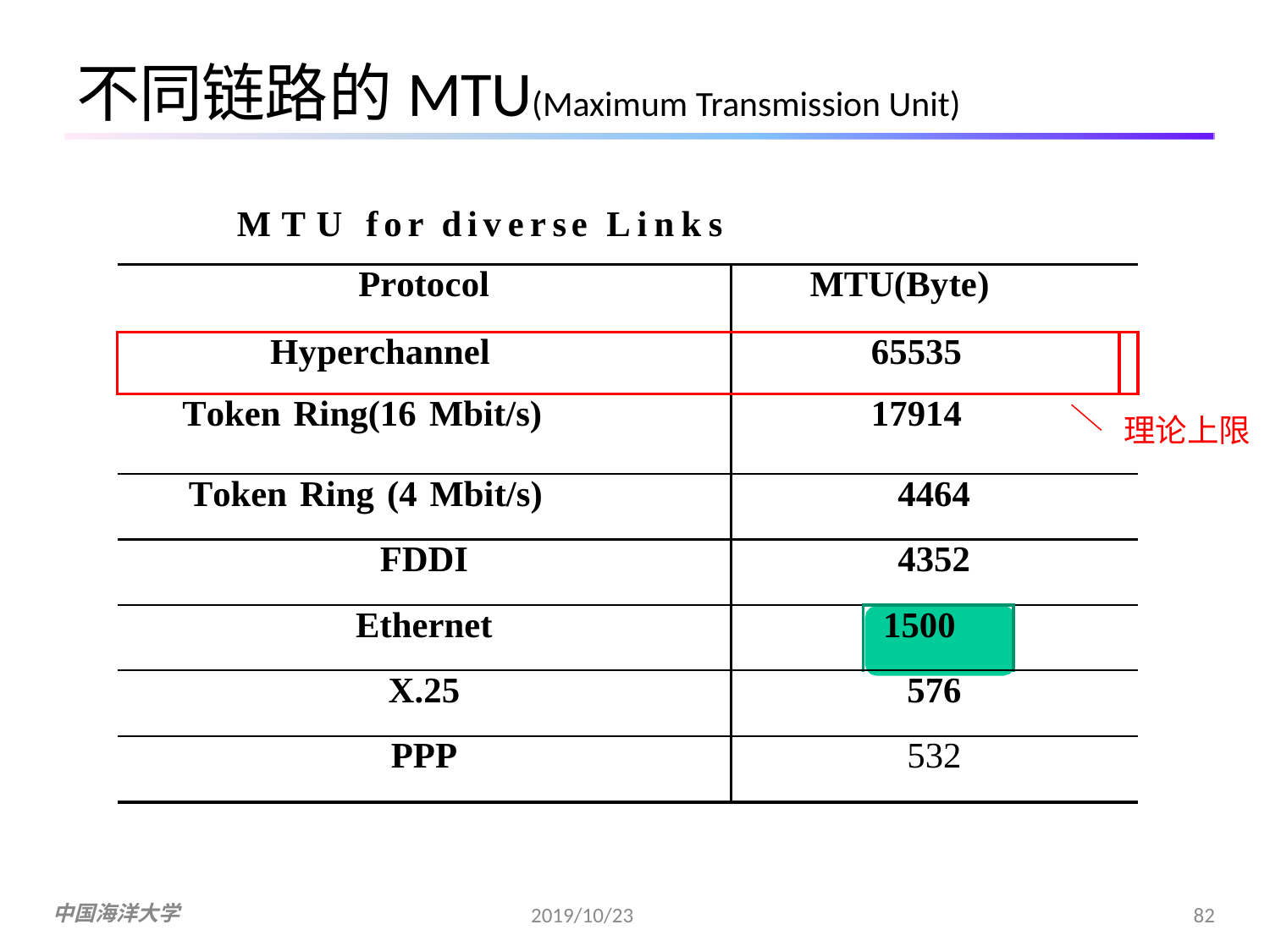

不同链路的MTU(Maximum Transmission Unit)
MTU for diverse Links
| Protocol | MTU(Byte) |  |  |  |
| --- | --- | --- | --- | --- |
| Hyperchannel | 65535 |  |  |  |
| Token Ring(16 Mbit/s) | 17914 |  |  |  |
| Token Ring (4 Mbit/s) | 4464 |  |  |  |
| FDDI | 4352 |  |  |  |
| Ethernet |  | 1500 |  |  |
| X.25 | 576 |  |  |  |
| PPP | 532 |  |  |  |

理论上限